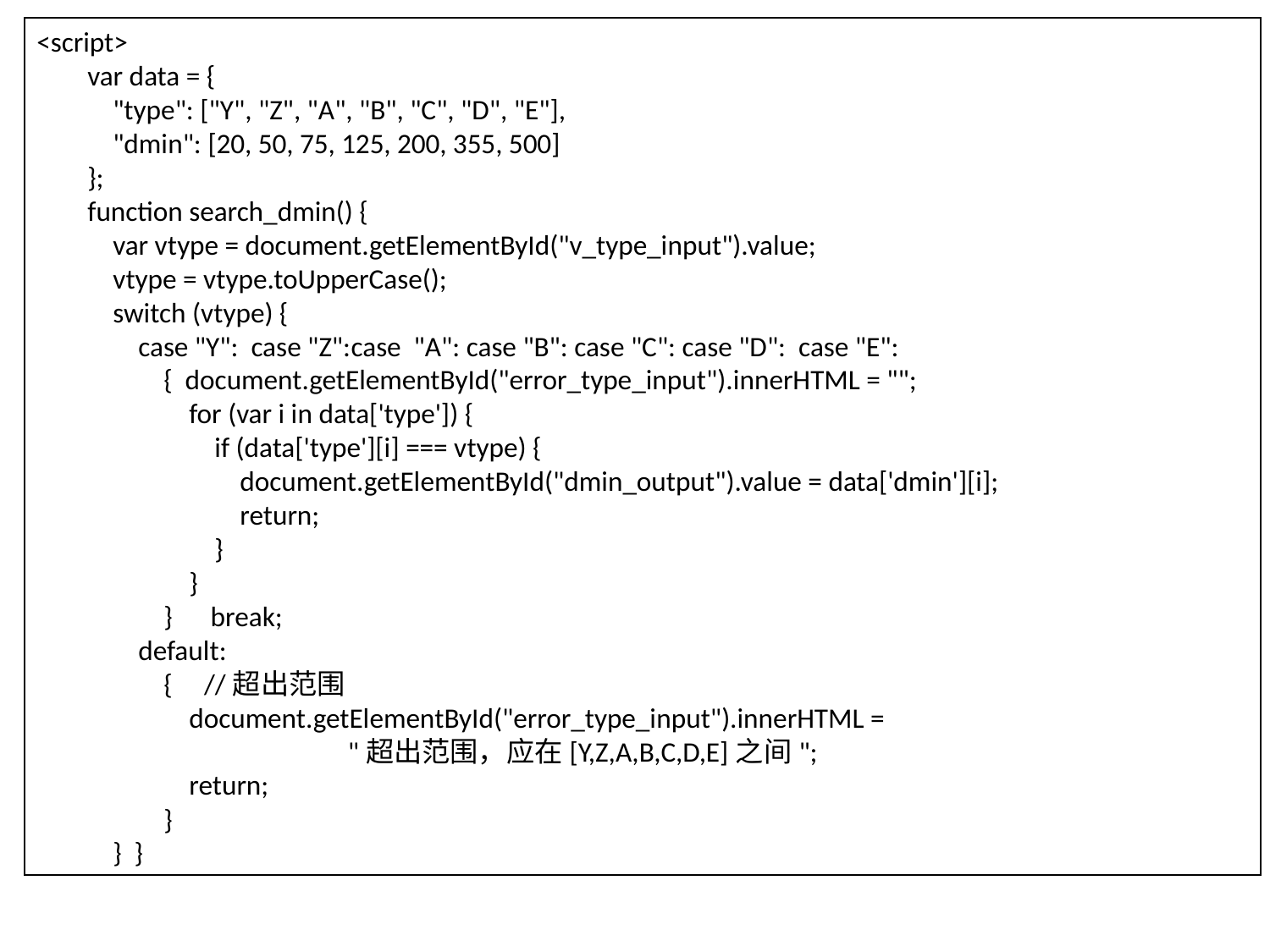

<script>
        var data = {
            "type": ["Y", "Z", "A", "B", "C", "D", "E"],
            "dmin": [20, 50, 75, 125, 200, 355, 500]
        };
        function search_dmin() {
            var vtype = document.getElementById("v_type_input").value;
            vtype = vtype.toUpperCase();
            switch (vtype) {
                case "Y":  case "Z":case  "A": case "B": case "C": case "D":  case "E":
                    {  document.getElementById("error_type_input").innerHTML = "";
                        for (var i in data['type']) {
                            if (data['type'][i] === vtype) {
                                document.getElementById("dmin_output").value = data['dmin'][i];
                                return;
                            }
                        }
                    }      break;
                default:
                    {     //超出范围
                        document.getElementById("error_type_input").innerHTML =
                                                 "超出范围，应在[Y,Z,A,B,C,D,E]之间";
                        return;
                    }
            }  }